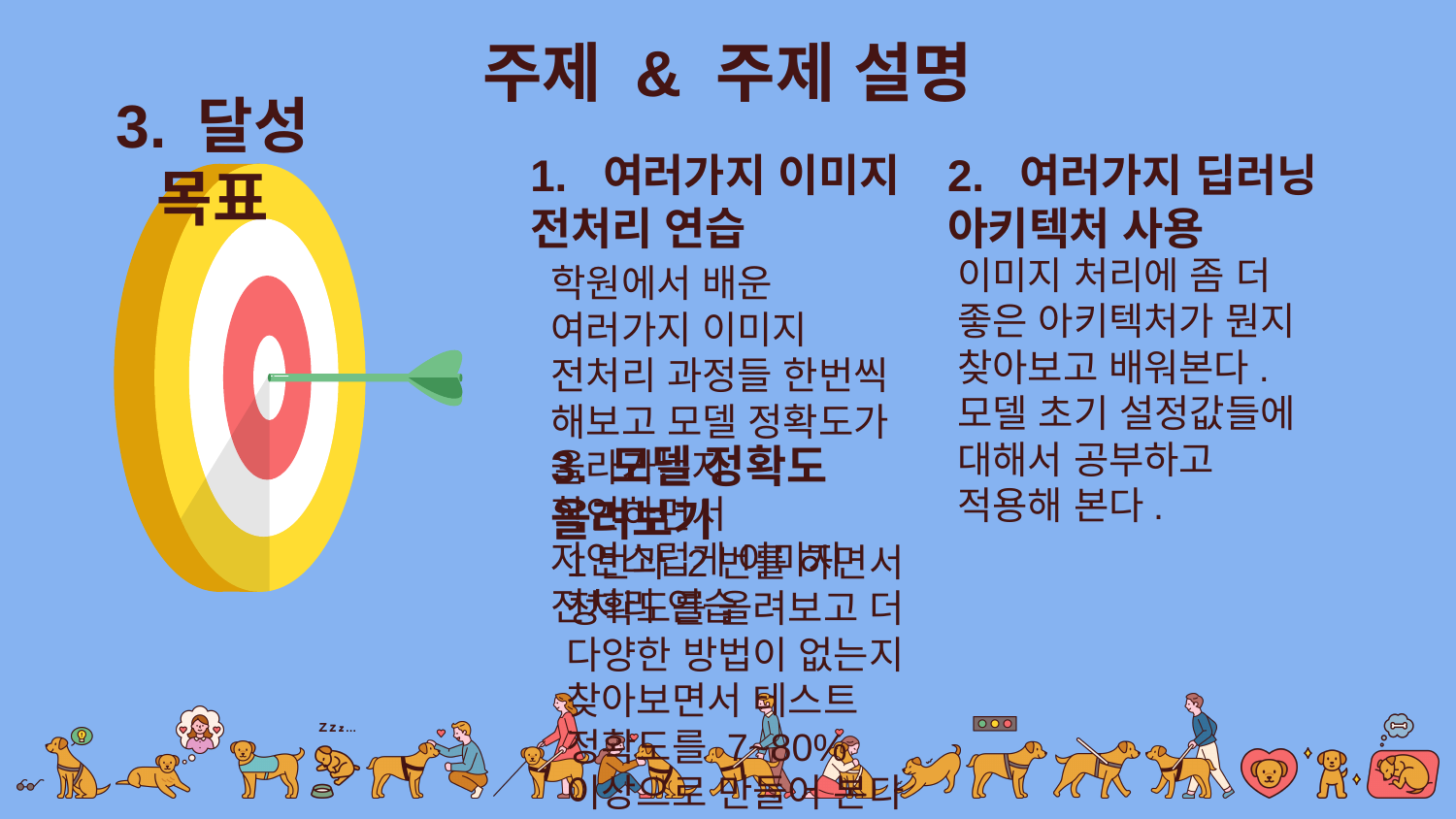

주제 & 주제 설명
3. 달성 목표

1.  여러가지 이미지 전처리 연습
2.  여러가지 딥러닝 아키텍처 사용
이미지 처리에 좀 더 좋은 아키텍처가 뭔지 찾아보고 배워본다.
모델 초기 설정값들에 대해서 공부하고 적용해 본다.
학원에서 배운 여러가지 이미지 전처리 과정들 한번씩 해보고 모델 정확도가 올라가는지 확인하면서 자연스럽게 이미지 전처리 연습
3. 모델 정확도 올려보기
1번과 2번를 하면서 정확도를 올려보고 더 다양한 방법이 없는지 찾아보면서 테스트 정확도를 7~80%이상으로 만들어 본다